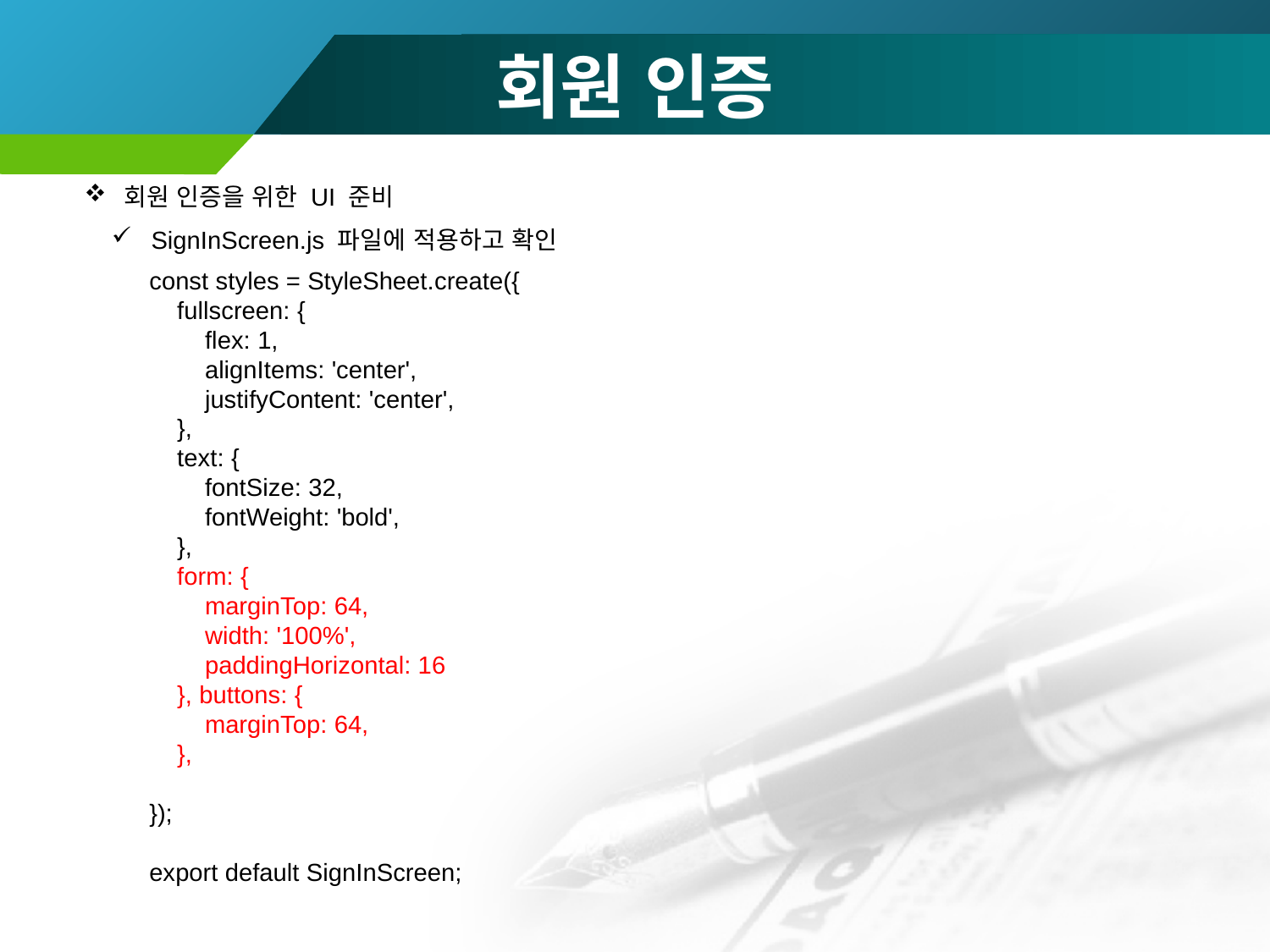

# 회원 인증
회원 인증을 위한 UI 준비
SignInScreen.js 파일에 적용하고 확인
const styles = StyleSheet.create({
    fullscreen: {
        flex: 1,
        alignItems: 'center',
        justifyContent: 'center',
    },
    text: {
        fontSize: 32,
        fontWeight: 'bold',
    },
    form: {
        marginTop: 64,
        width: '100%',
        paddingHorizontal: 16
    }, buttons: {
        marginTop: 64,
    },

});

export default SignInScreen;